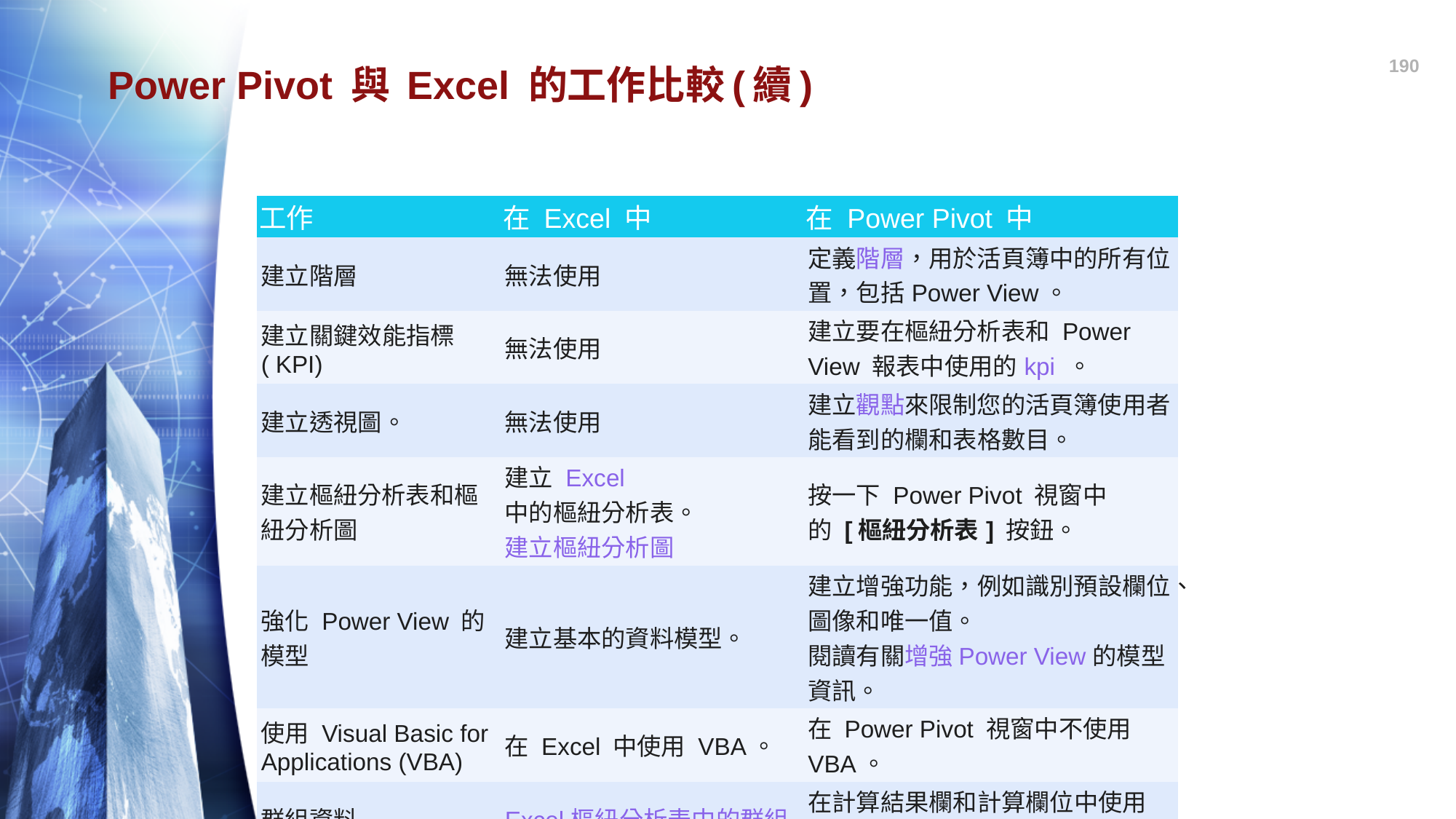

190
# Power Pivot 與 Excel 的工作比較(續)
| 工作 | 在 Excel 中 | 在 Power Pivot 中 |
| --- | --- | --- |
| 建立階層 | 無法使用 | 定義階層，用於活頁簿中的所有位置，包括Power View。 |
| 建立關鍵效能指標( KPI) | 無法使用 | 建立要在樞紐分析表和 Power View 報表中使用的kpi 。 |
| 建立透視圖。 | 無法使用 | 建立觀點來限制您的活頁簿使用者能看到的欄和表格數目。 |
| 建立樞紐分析表和樞紐分析圖 | 建立 Excel 中的樞紐分析表。 建立樞紐分析圖 | 按一下 Power Pivot 視窗中的 [樞紐分析表] 按鈕。 |
| 強化 Power View 的模型 | 建立基本的資料模型。 | 建立增強功能，例如識別預設欄位、圖像和唯一值。 閱讀有關增強 Power View 的模型資訊。 |
| 使用 Visual Basic for Applications (VBA) | 在 Excel 中使用 VBA。 | 在 Power Pivot 視窗中不使用 VBA。 |
| 群組資料 | Excel 樞紐分析表中的群組 | 在計算結果欄和計算欄位中使用DAX 。 |